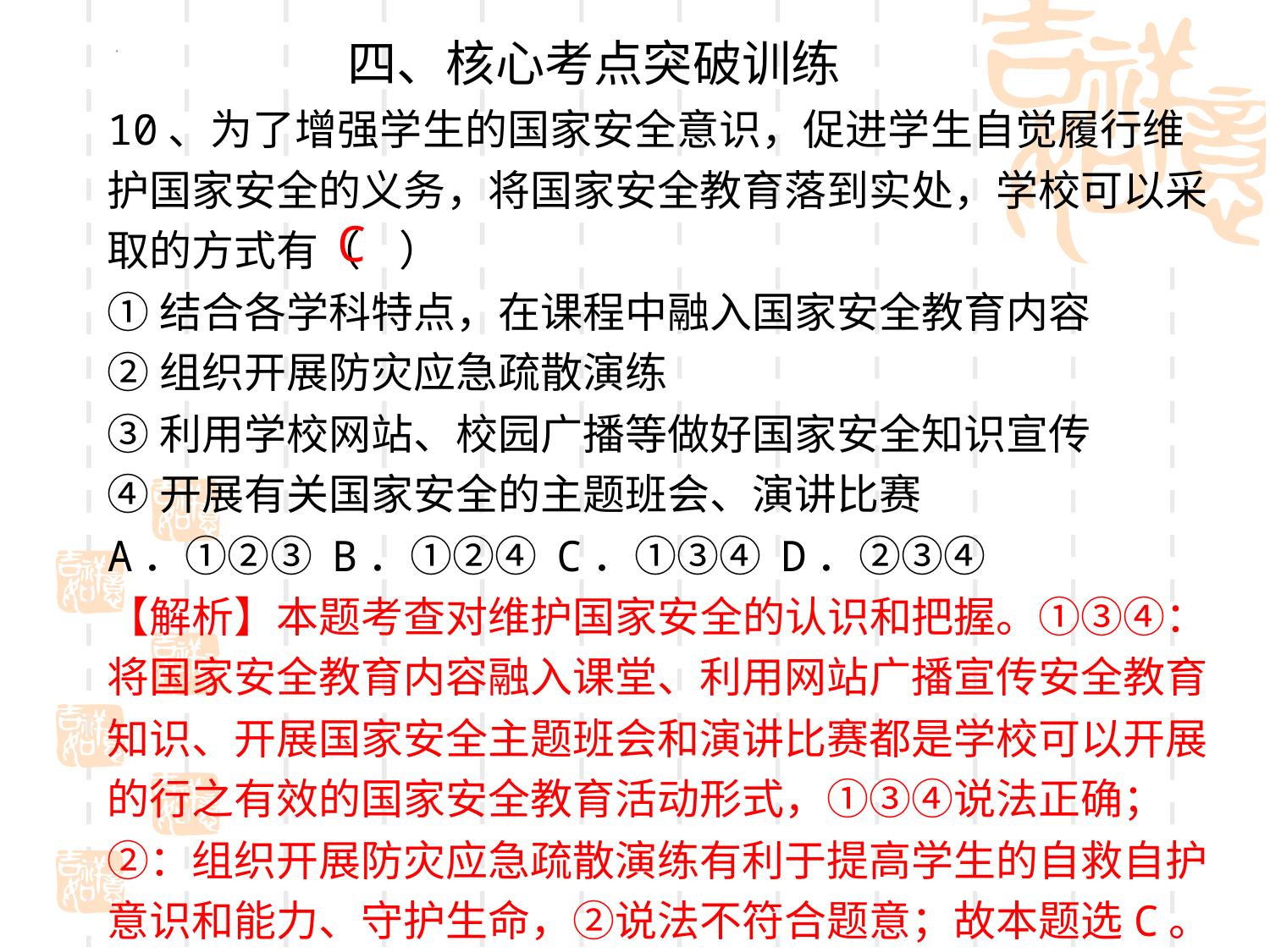

四、核心考点突破训练
10、为了增强学生的国家安全意识，促进学生自觉履行维护国家安全的义务，将国家安全教育落到实处，学校可以采取的方式有（    ）
①结合各学科特点，在课程中融入国家安全教育内容
②组织开展防灾应急疏散演练
③利用学校网站、校园广播等做好国家安全知识宣传
④开展有关国家安全的主题班会、演讲比赛
A．①②③ B．①②④ C．①③④ D．②③④
【解析】本题考查对维护国家安全的认识和把握。①③④：将国家安全教育内容融入课堂、利用网站广播宣传安全教育知识、开展国家安全主题班会和演讲比赛都是学校可以开展的行之有效的国家安全教育活动形式，①③④说法正确；②：组织开展防灾应急疏散演练有利于提高学生的自救自护意识和能力、守护生命，②说法不符合题意；故本题选C。
C